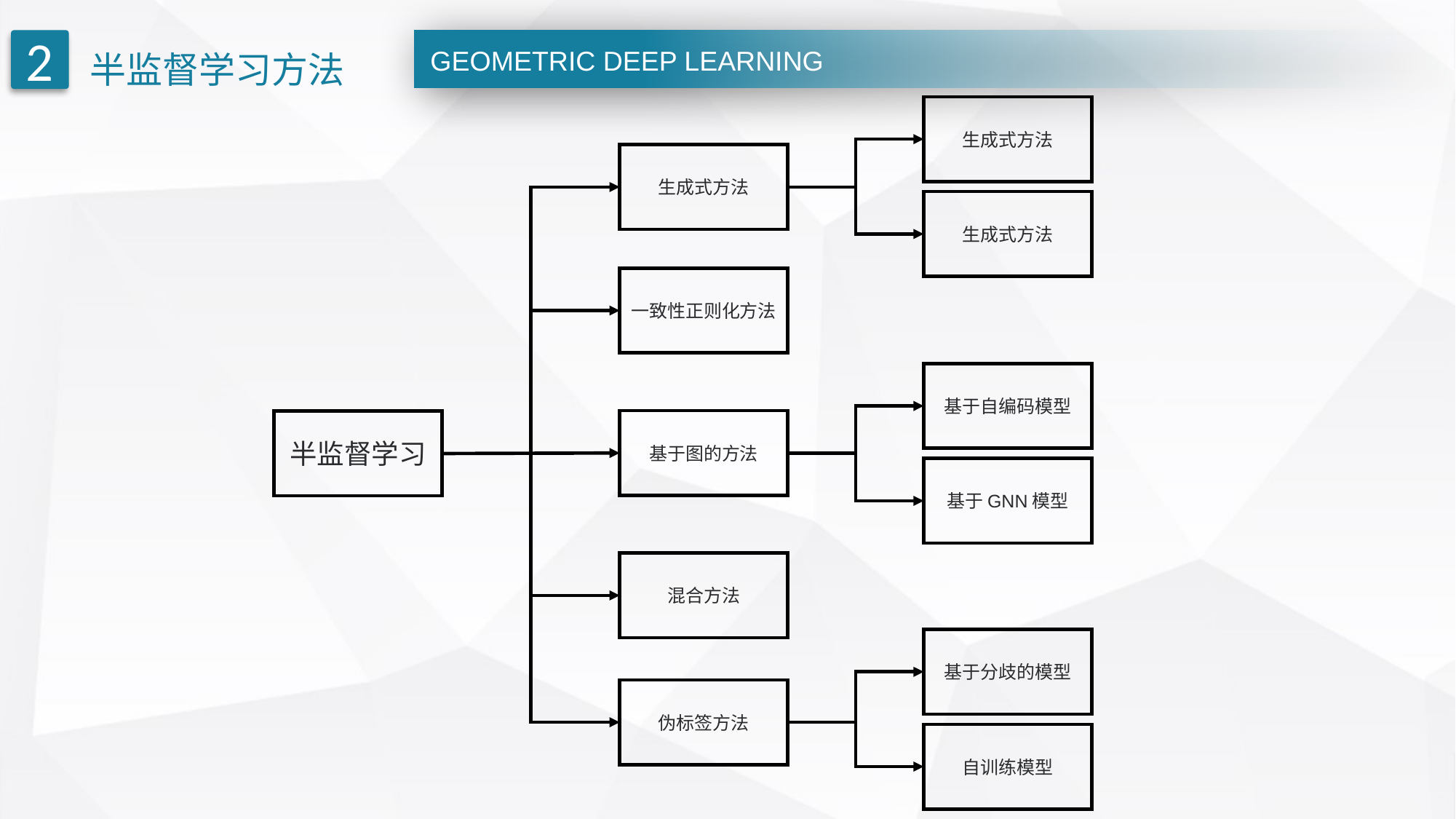

半监督学习方法
2

GEOMETRIC DEEP LEARNING
生成式方法
生成式方法
生成式方法
一致性正则化方法
基于自编码模型
基于图的方法
半监督学习
基于GNN模型
混合方法
基于分歧的模型
伪标签方法
自训练模型